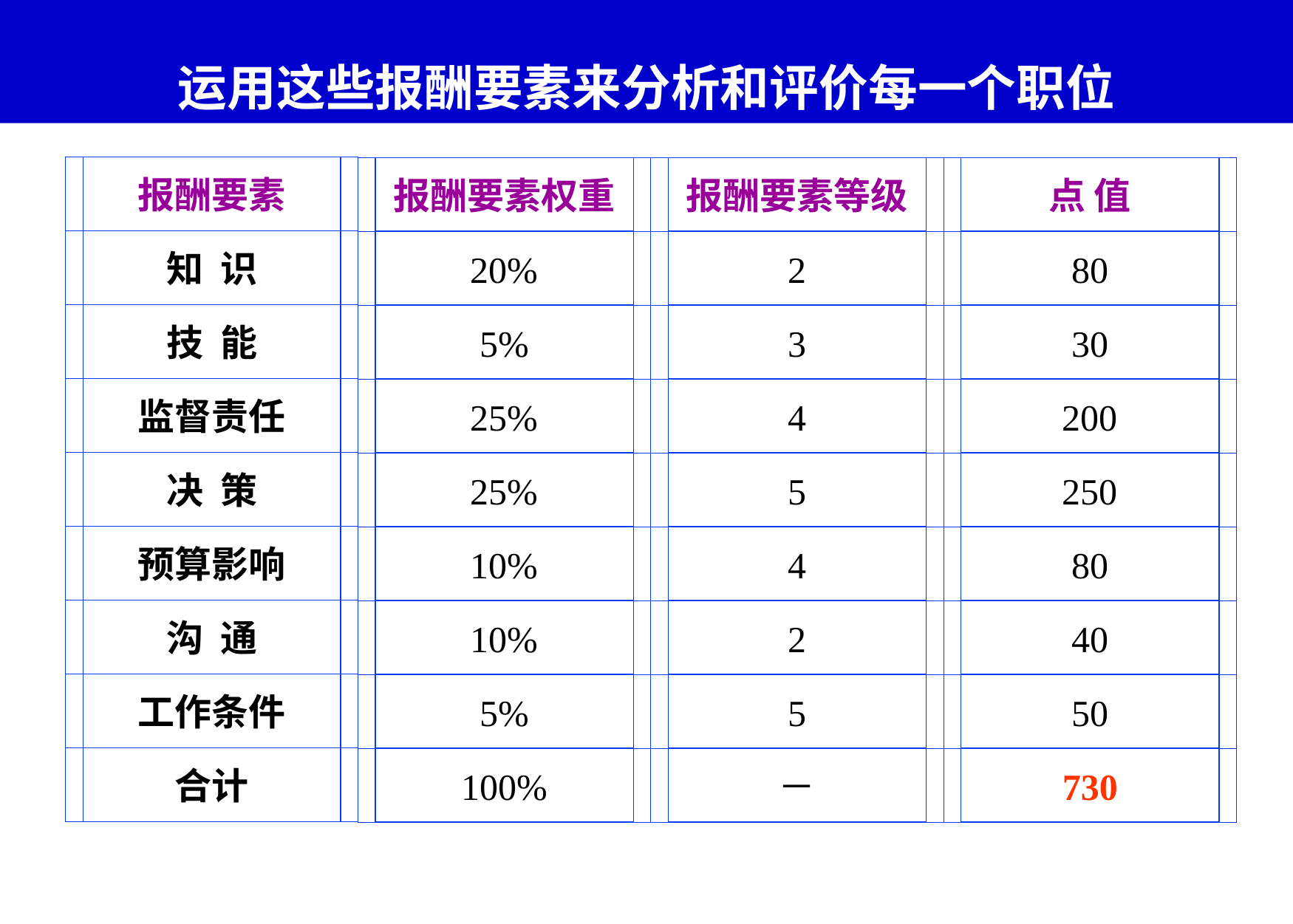

# 运用这些报酬要素来分析和评价每一个职位

报酬要素

报酬要素权重

报酬要素等级

点 值

知  识

20%

2

80

技  能

5%

3

30

监督责任

25%

4

200

决  策

25%

5

250

预算影响

10%

4

80

沟  通

10%

2

40

工作条件

5%

5

50

合计

100%

－

730